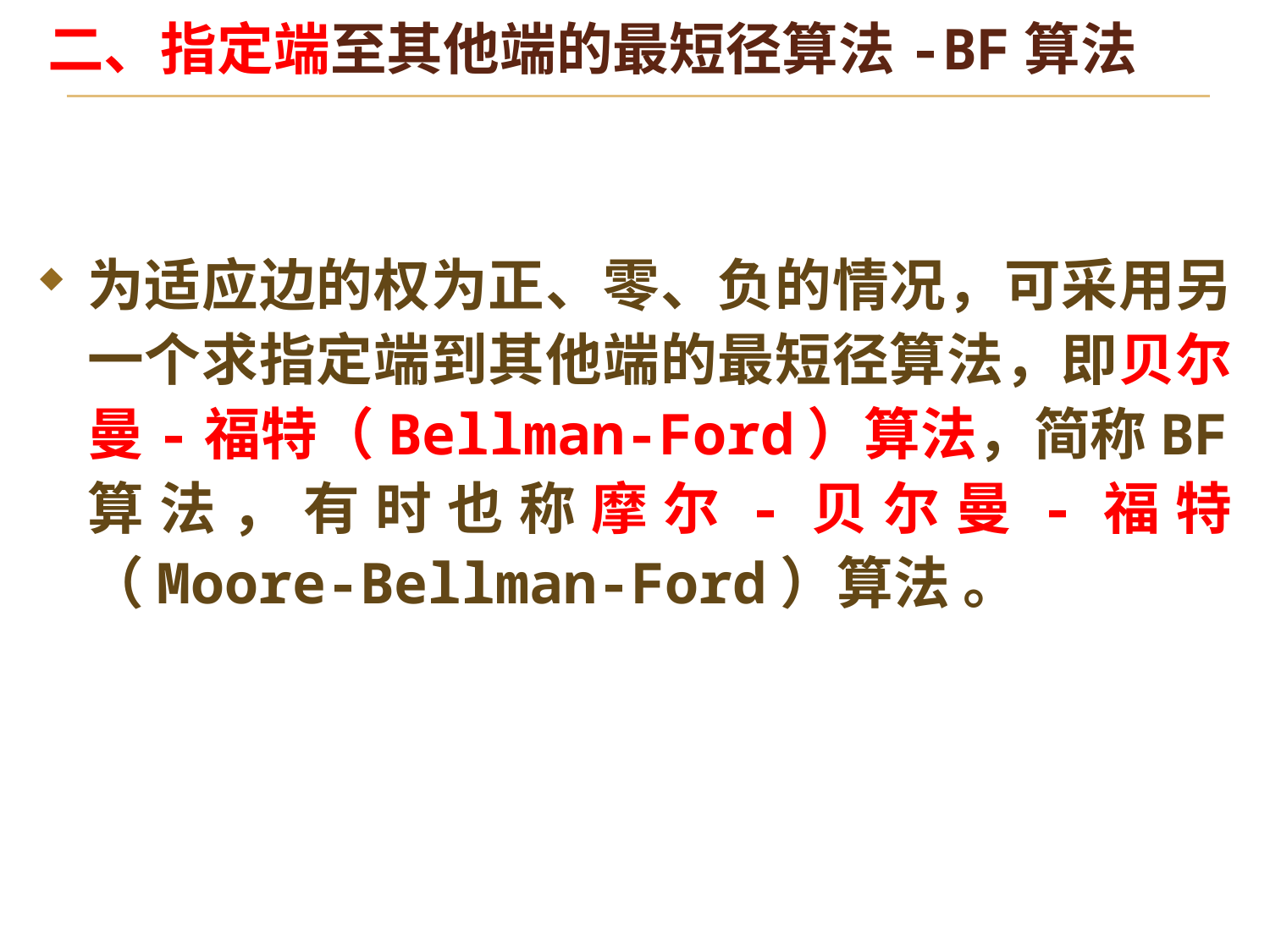

# 二、指定端至其他端的最短径算法-BF算法
为适应边的权为正、零、负的情况，可采用另一个求指定端到其他端的最短径算法，即贝尔曼-福特（Bellman-Ford）算法，简称BF算法，有时也称摩尔-贝尔曼-福特（Moore-Bellman-Ford）算法 。